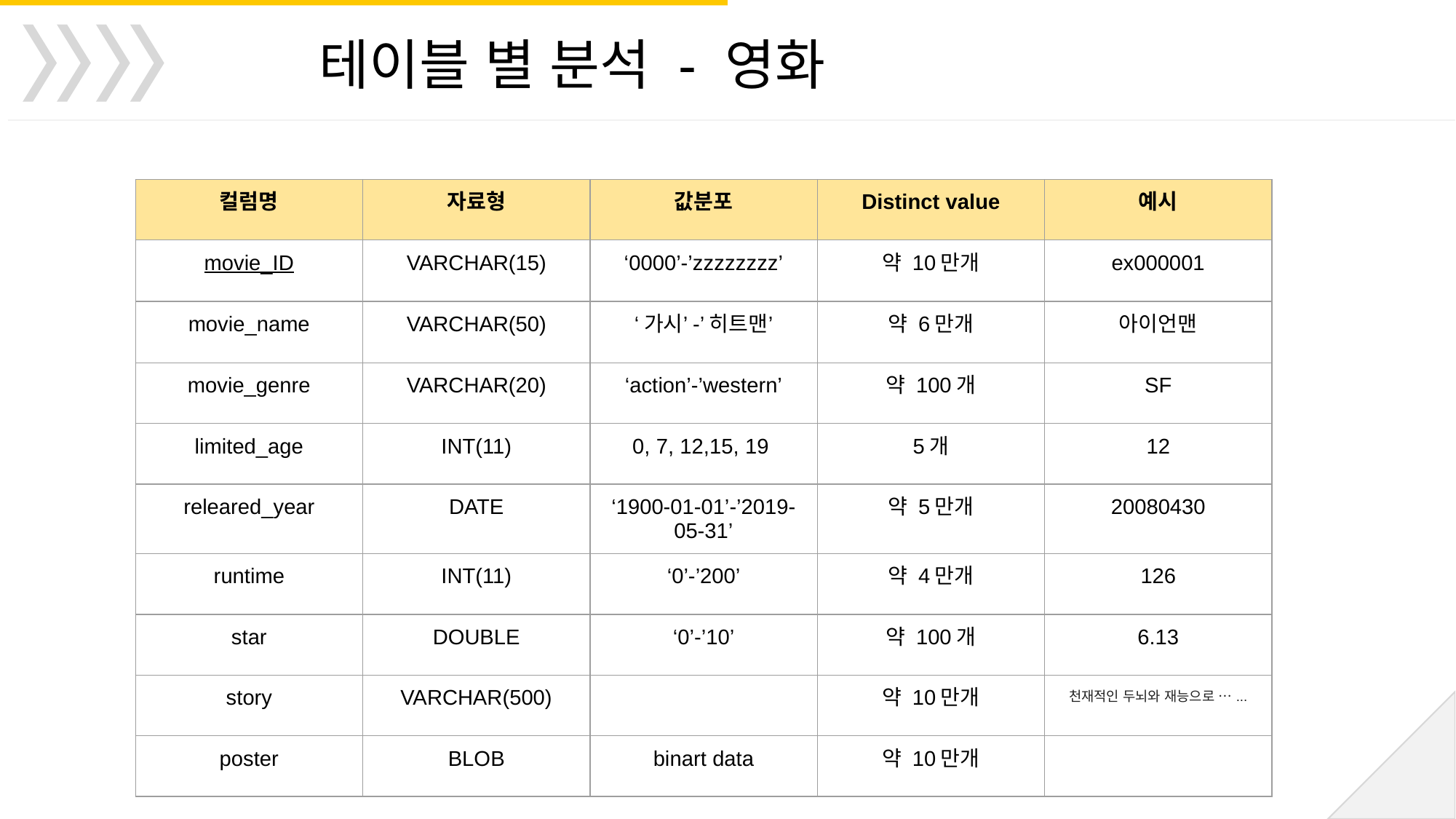

테이블 별 분석 - 영화

| 컬럼명 | 자료형 | 값분포 | Distinct value | 예시 |
| --- | --- | --- | --- | --- |
| movie\_ID | VARCHAR(15) | ‘0000’-’zzzzzzzz’ | 약 10만개 | ex000001 |
| movie\_name | VARCHAR(50) | ‘가시’-’히트맨’ | 약 6만개 | 아이언맨 |
| movie\_genre | VARCHAR(20) | ‘action’-’western’ | 약 100개 | SF |
| limited\_age | INT(11) | 0, 7, 12,15, 19 | 5개 | 12 |
| releared\_year | DATE | ‘1900-01-01’-’2019-05-31’ | 약 5만개 | 20080430 |
| runtime | INT(11) | ‘0’-’200’ | 약 4만개 | 126 |
| star | DOUBLE | ‘0’-’10’ | 약 100개 | 6.13 |
| story | VARCHAR(500) |  | 약 10만개 | 천재적인 두뇌와 재능으로 …... |
| poster | BLOB | binart data | 약 10만개 |  |